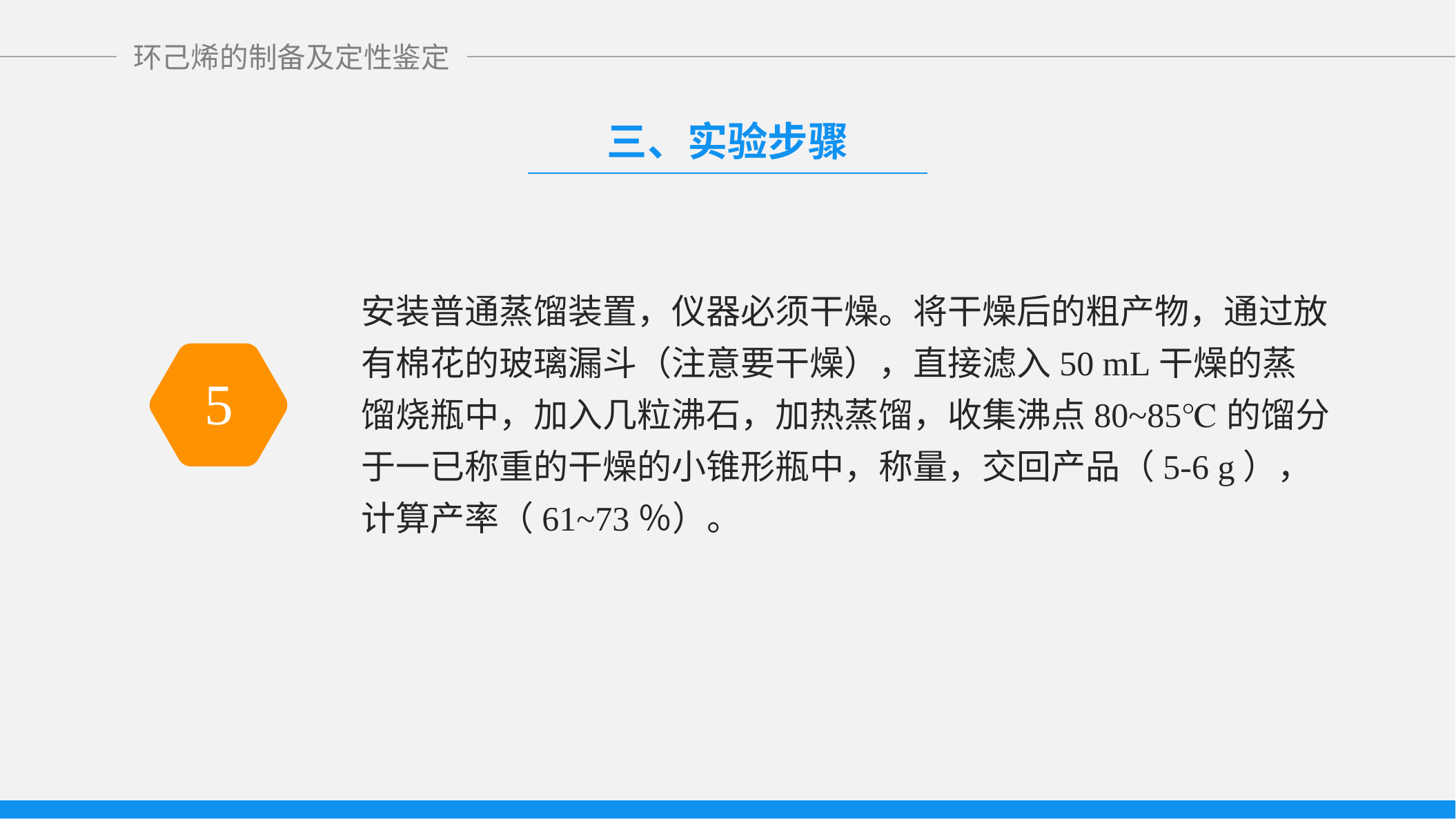

三、实验步骤
安装普通蒸馏装置，仪器必须干燥。将干燥后的粗产物，通过放有棉花的玻璃漏斗（注意要干燥），直接滤入50 mL干燥的蒸馏烧瓶中，加入几粒沸石，加热蒸馏，收集沸点80~85℃的馏分于一已称重的干燥的小锥形瓶中，称量，交回产品（5-6 g），计算产率（61~73％）。

5